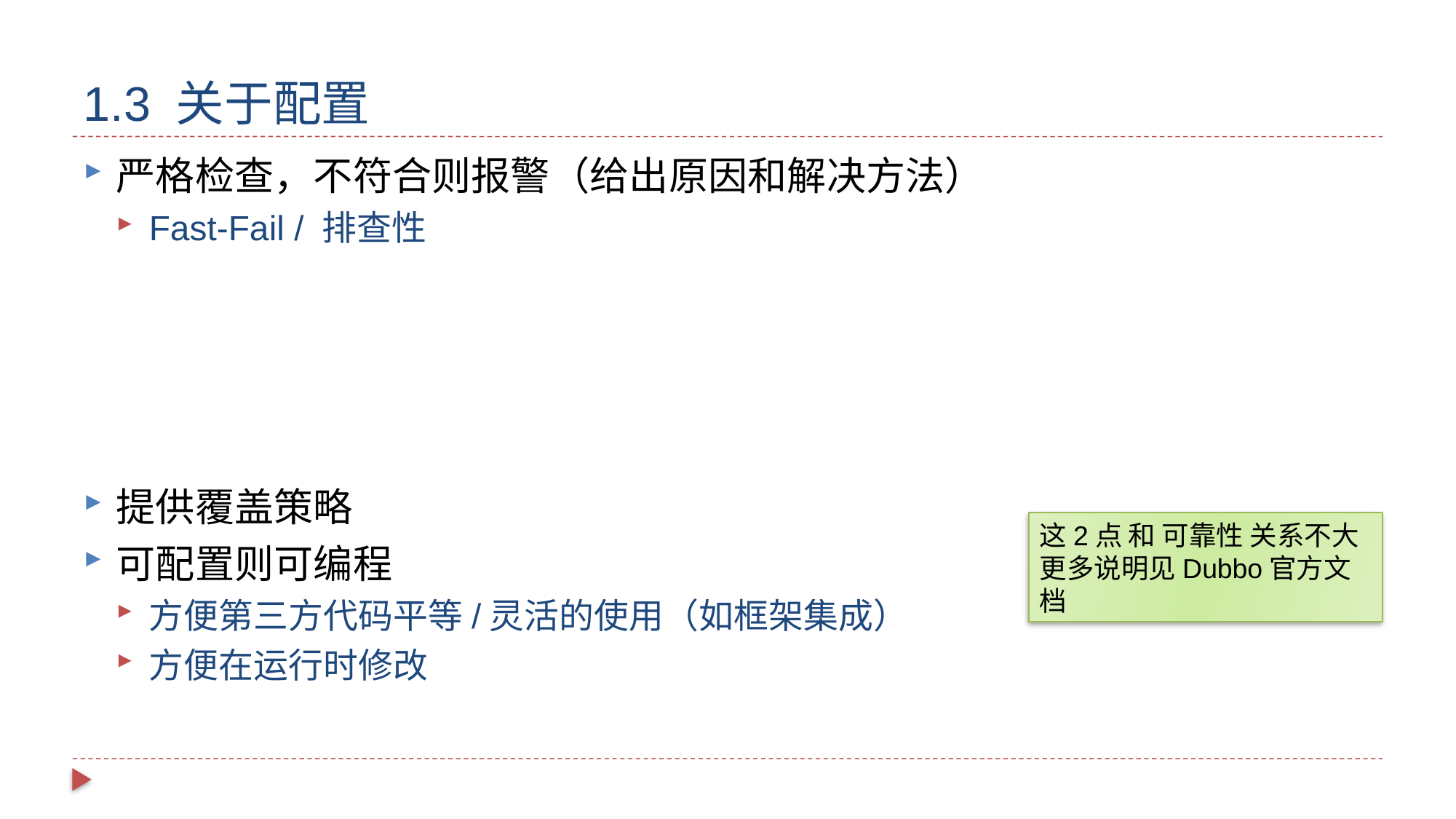

# 1.3 关于配置
严格检查，不符合则报警（给出原因和解决方法）
Fast-Fail / 排查性

提供覆盖策略
可配置则可编程
方便第三方代码平等/灵活的使用（如框架集成）
方便在运行时修改
这2点 和 可靠性 关系不大
更多说明见Dubbo官方文档